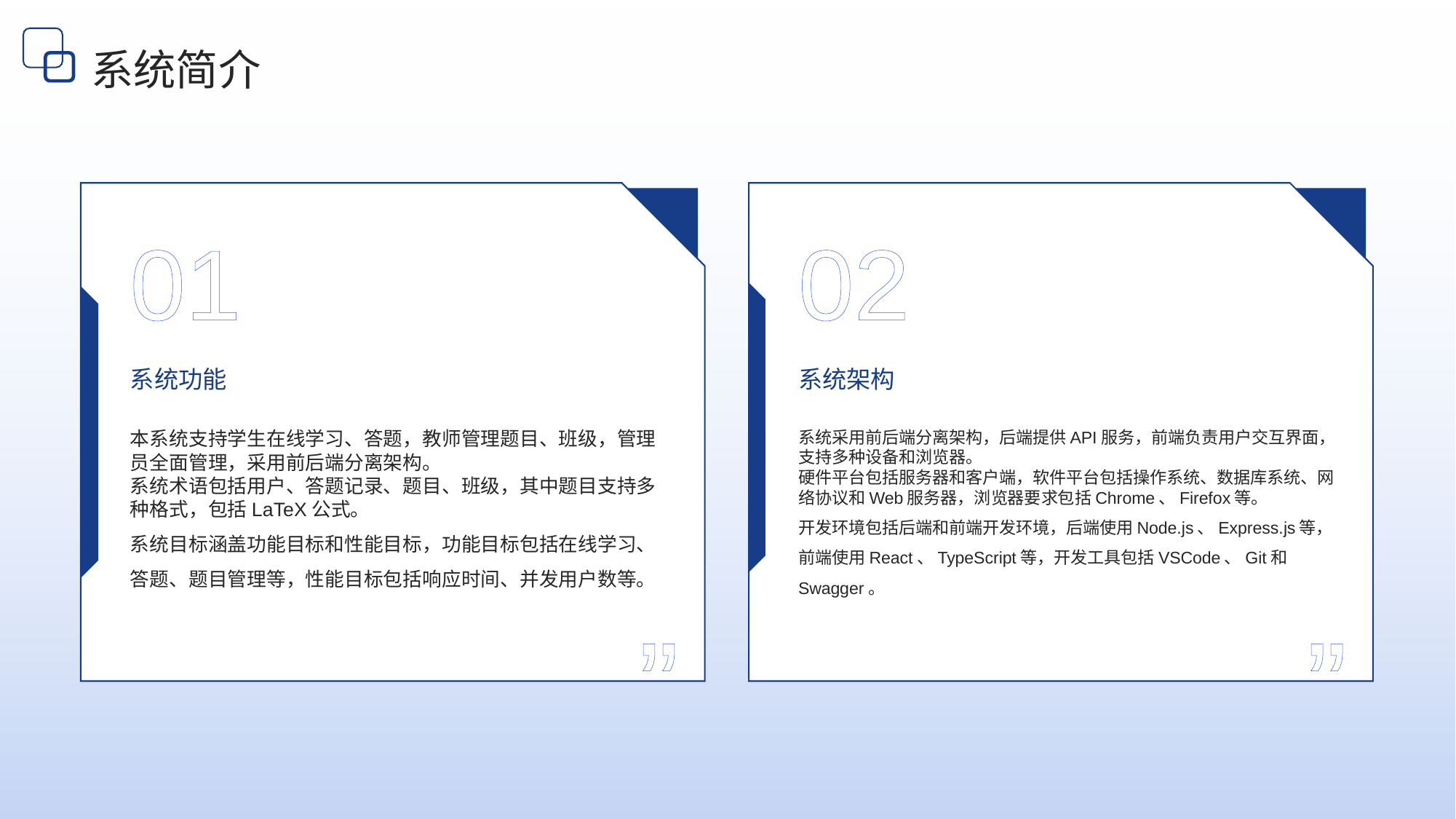

系统简介

01
02
系统功能
系统架构

本系统支持学生在线学习、答题，教师管理题目、班级，管理员全面管理，采用前后端分离架构。
系统术语包括用户、答题记录、题目、班级，其中题目支持多种格式，包括LaTeX公式。
系统目标涵盖功能目标和性能目标，功能目标包括在线学习、答题、题目管理等，性能目标包括响应时间、并发用户数等。
系统采用前后端分离架构，后端提供API服务，前端负责用户交互界面，支持多种设备和浏览器。
硬件平台包括服务器和客户端，软件平台包括操作系统、数据库系统、网络协议和Web服务器，浏览器要求包括Chrome、Firefox等。
开发环境包括后端和前端开发环境，后端使用Node.js、Express.js等，前端使用React、TypeScript等，开发工具包括VSCode、Git和Swagger。
”
”